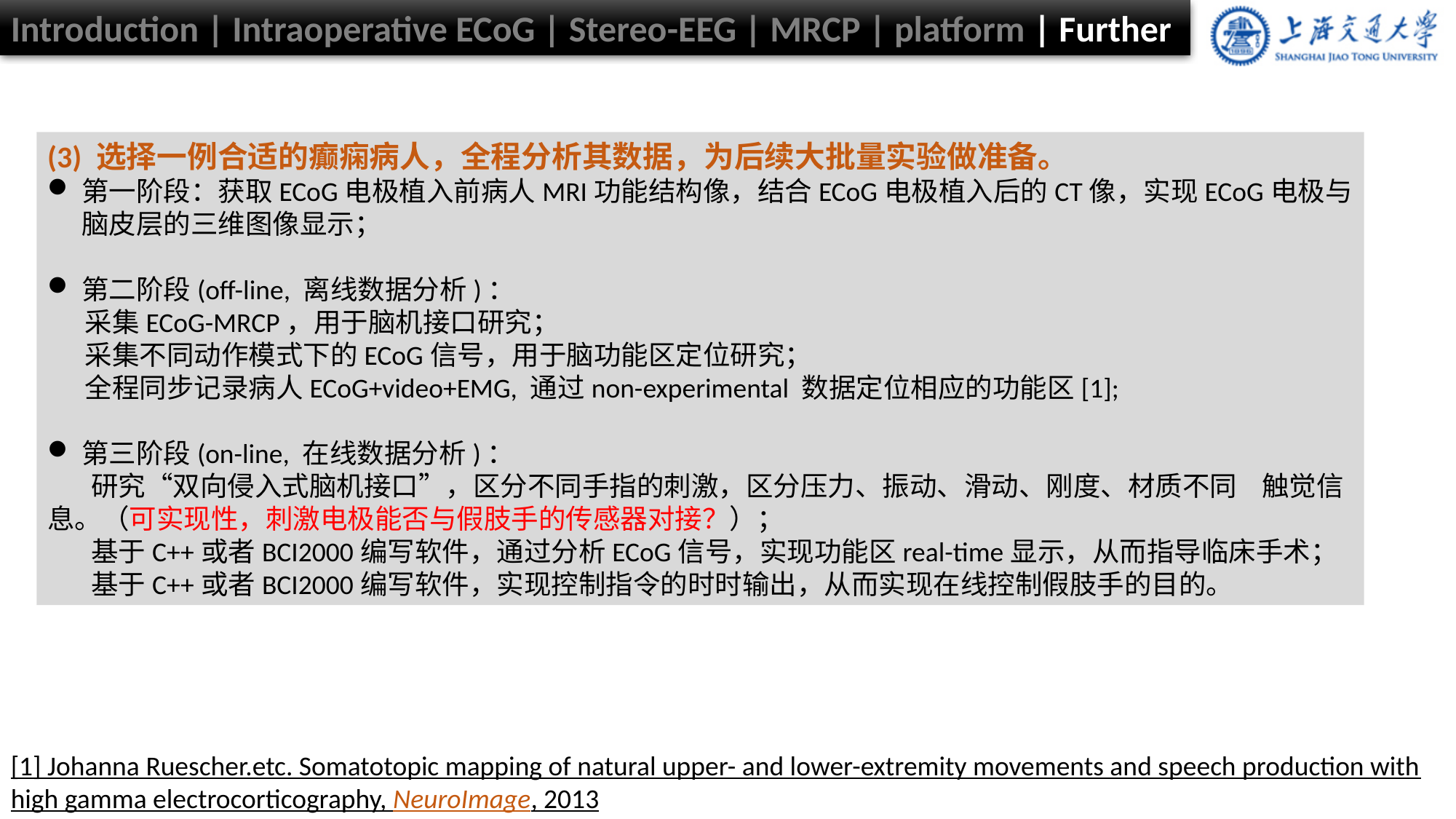

Introduction | Intraoperative ECoG | Stereo-EEG | MRCP | platform | Further

(3) 选择一例合适的癫痫病人，全程分析其数据，为后续大批量实验做准备。
第一阶段：获取ECoG电极植入前病人MRI功能结构像，结合ECoG电极植入后的CT像，实现ECoG电极与脑皮层的三维图像显示；

第二阶段(off-line, 离线数据分析)：
     采集ECoG-MRCP，用于脑机接口研究；
     采集不同动作模式下的ECoG信号，用于脑功能区定位研究；
     全程同步记录病人ECoG+video+EMG, 通过non-experimental 数据定位相应的功能区[1];

第三阶段(on-line, 在线数据分析)：
      研究“双向侵入式脑机接口”，区分不同手指的刺激，区分压力、振动、滑动、刚度、材质不同    触觉信息。（可实现性，刺激电极能否与假肢手的传感器对接？）；
      基于C++或者BCI2000编写软件，通过分析ECoG信号，实现功能区real-time显示，从而指导临床手术；
      基于C++或者BCI2000编写软件，实现控制指令的时时输出，从而实现在线控制假肢手的目的。
[1] Johanna Ruescher.etc. Somatotopic mapping of natural upper- and lower-extremity movements and speech production with high gamma electrocorticography, NeuroImage, 2013